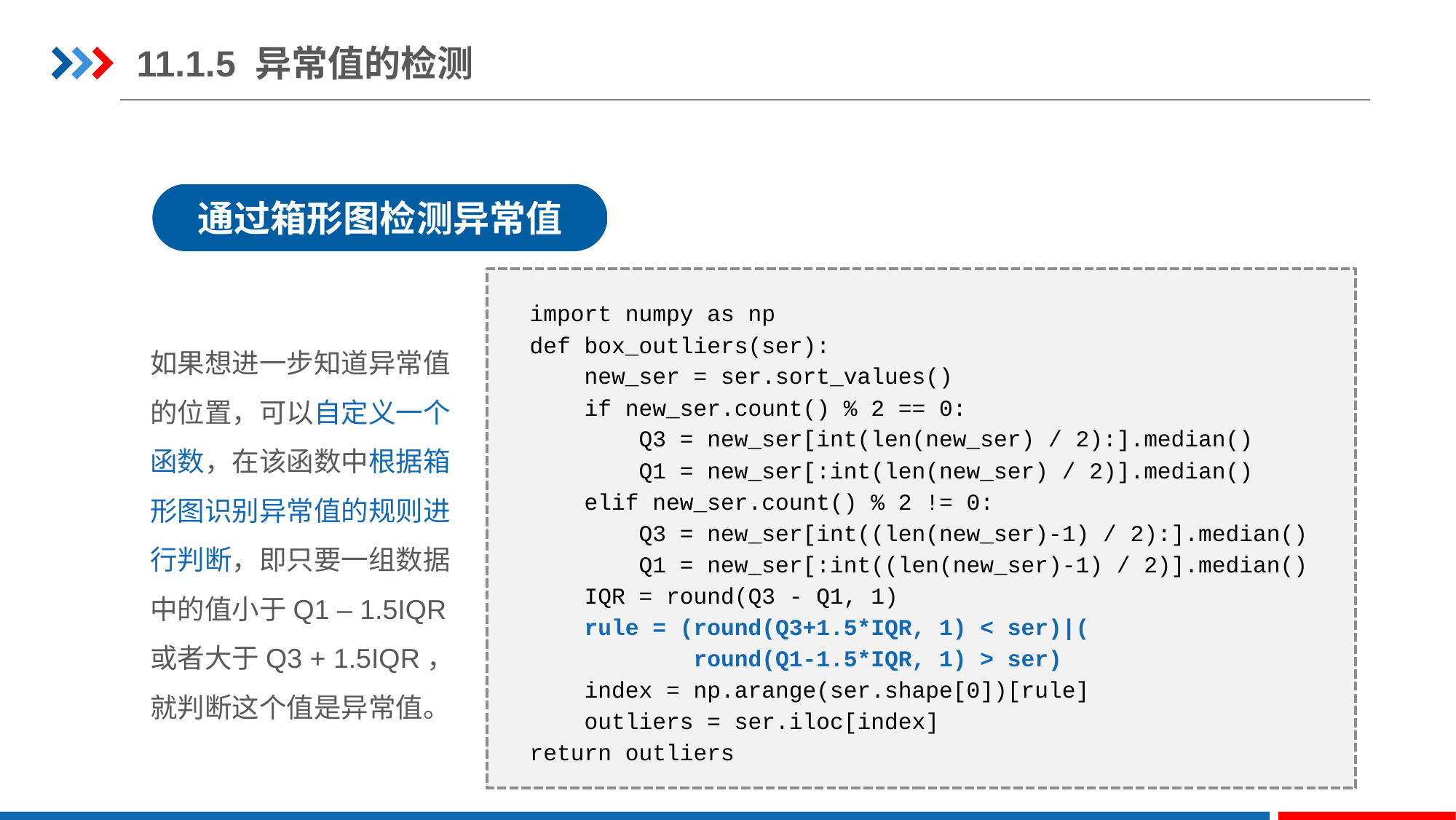

11.1.5 异常值的检测
通过箱形图检测异常值

import numpy as np
def box_outliers(ser):
    new_ser = ser.sort_values()
    if new_ser.count() % 2 == 0:
        Q3 = new_ser[int(len(new_ser) / 2):].median()
        Q1 = new_ser[:int(len(new_ser) / 2)].median()
    elif new_ser.count() % 2 != 0:
        Q3 = new_ser[int((len(new_ser)-1) / 2):].median()
        Q1 = new_ser[:int((len(new_ser)-1) / 2)].median()
    IQR = round(Q3 - Q1, 1)
    rule = (round(Q3+1.5*IQR, 1) < ser)|(
            round(Q1-1.5*IQR, 1) > ser)
    index = np.arange(ser.shape[0])[rule]
    outliers = ser.iloc[index]
return outliers
如果想进一步知道异常值的位置，可以自定义一个函数，在该函数中根据箱形图识别异常值的规则进行判断，即只要一组数据中的值小于Q1 – 1.5IQR或者大于Q3 + 1.5IQR，就判断这个值是异常值。